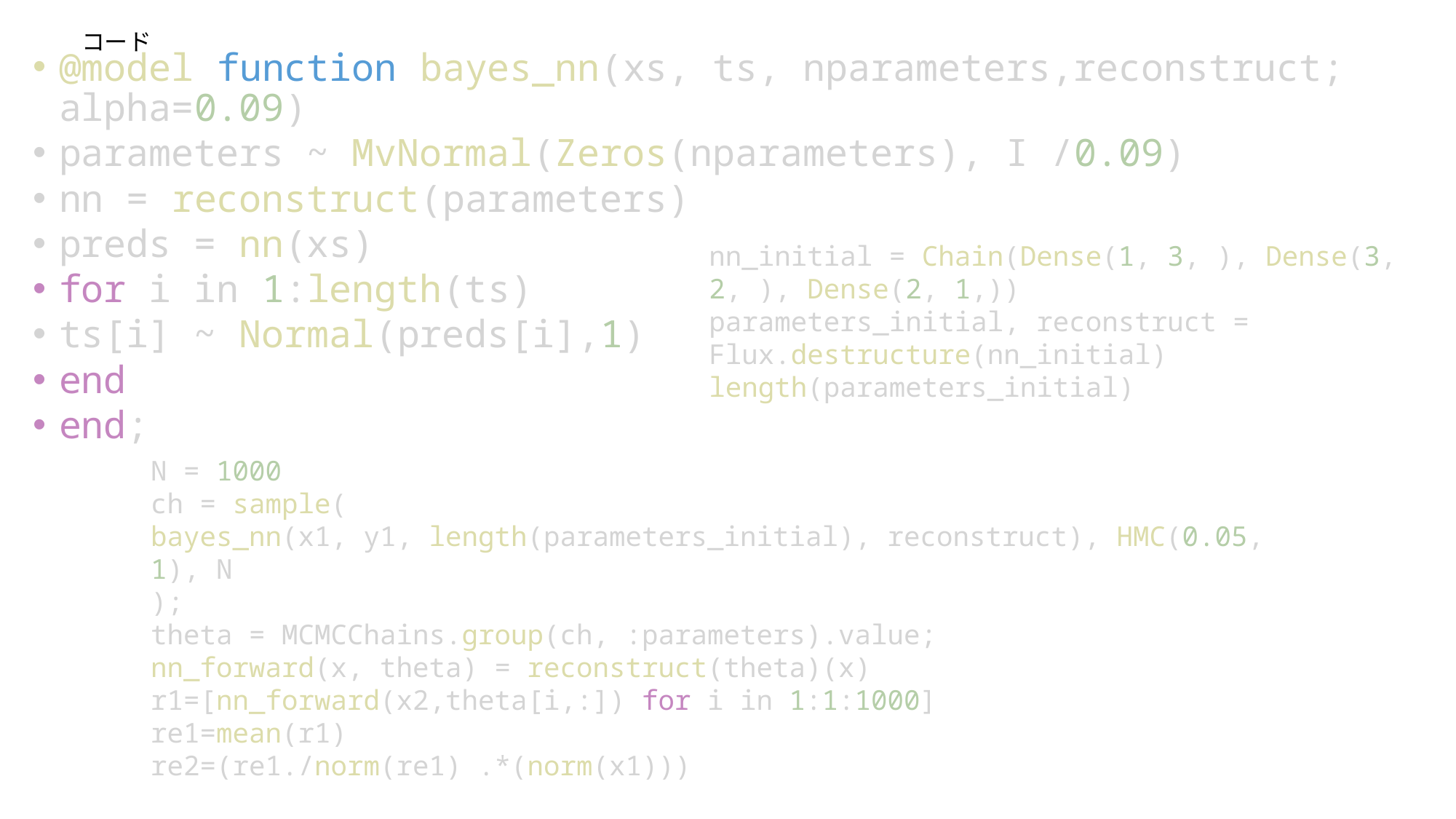

# コード
@model function bayes_nn(xs, ts, nparameters,reconstruct; alpha=0.09)
parameters ~ MvNormal(Zeros(nparameters), I /0.09)
nn = reconstruct(parameters)
preds = nn(xs)
for i in 1:length(ts)
ts[i] ~ Normal(preds[i],1)
end
end;

nn_initial = Chain(Dense(1, 3, ), Dense(3, 2, ), Dense(2, 1,))
parameters_initial, reconstruct = Flux.destructure(nn_initial)
length(parameters_initial)
N = 1000
ch = sample(
bayes_nn(x1, y1, length(parameters_initial), reconstruct), HMC(0.05, 1), N
);
theta = MCMCChains.group(ch, :parameters).value;
nn_forward(x, theta) = reconstruct(theta)(x)
r1=[nn_forward(x2,theta[i,:]) for i in 1:1:1000]
re1=mean(r1)
re2=(re1./norm(re1) .*(norm(x1)))